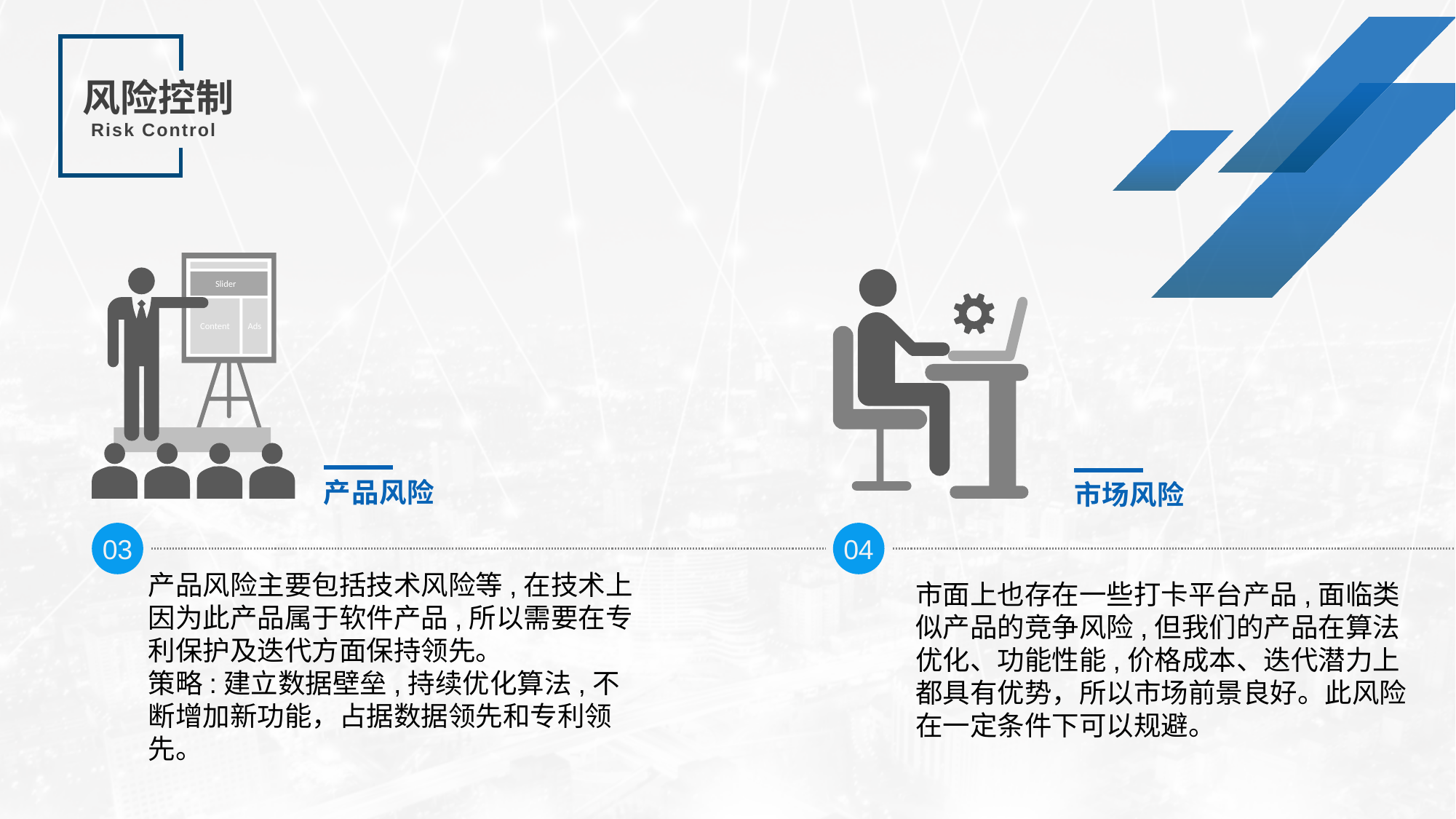

风险控制
Risk Control

Slider

Content
Ads

产品风险
市场风险

03

04
产品风险主要包括技术风险等,在技术上因为此产品属于软件产品,所以需要在专利保护及迭代方面保持领先。
策略:建立数据壁垒,持续优化算法,不断增加新功能，占据数据领先和专利领先。

市面上也存在一些打卡平台产品,面临类似产品的竞争风险,但我们的产品在算法优化、功能性能,价格成本、迭代潜力上都具有优势，所以市场前景良好。此风险在一定条件下可以规避。